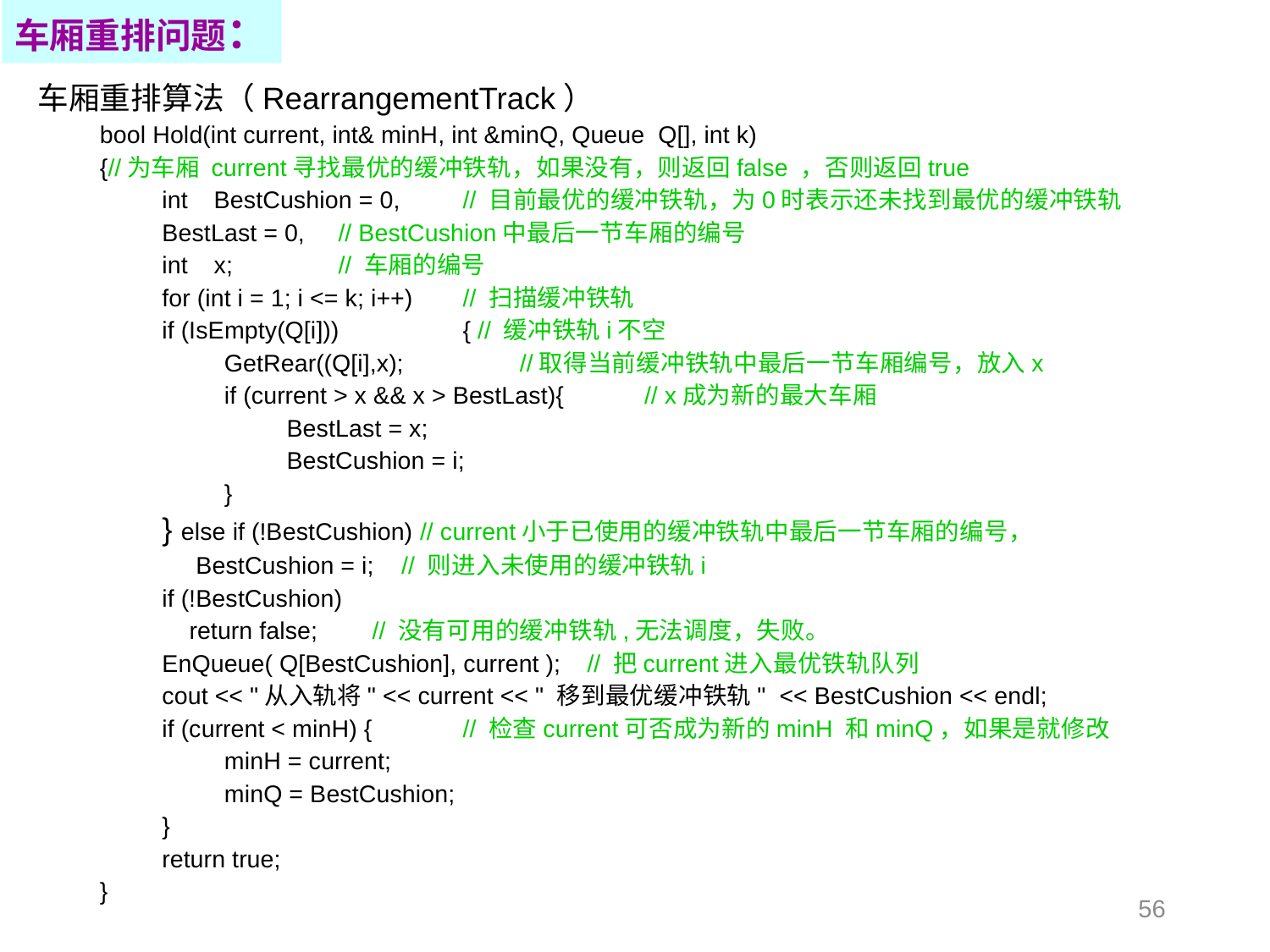

车厢重排问题：
车厢重排算法（RearrangementTrack）
bool Hold(int current, int& minH, int &minQ, Queue  Q[], int k)
{//为车厢 current寻找最优的缓冲铁轨，如果没有，则返回false ，否则返回true
int 	BestCushion = 0, 	// 目前最优的缓冲铁轨，为0时表示还未找到最优的缓冲铁轨
BestLast = 0,  		// BestCushion中最后一节车厢的编号
int	x;              		// 车厢的编号
for (int i = 1; i <= k; i++)	// 扫描缓冲铁轨
if (IsEmpty(Q[i])) 	{ // 缓冲铁轨i不空
GetRear((Q[i],x);	//取得当前缓冲铁轨中最后一节车厢编号，放入x
if (current > x && x > BestLast){	// x成为新的最大车厢
BestLast = x;
BestCushion = i;
}
} else if (!BestCushion) // current小于已使用的缓冲铁轨中最后一节车厢的编号，
     BestCushion = i;    // 则进入未使用的缓冲铁轨i
if (!BestCushion)
    return false;        // 没有可用的缓冲铁轨,无法调度，失败。
EnQueue( Q[BestCushion], current ); 	// 把current进入最优铁轨队列
cout << "从入轨将" << current << " 移到最优缓冲铁轨"  << BestCushion << endl;
if (current < minH) {	// 检查current可否成为新的minH 和minQ，如果是就修改
minH = current;
minQ = BestCushion;
}
return true;
}
56